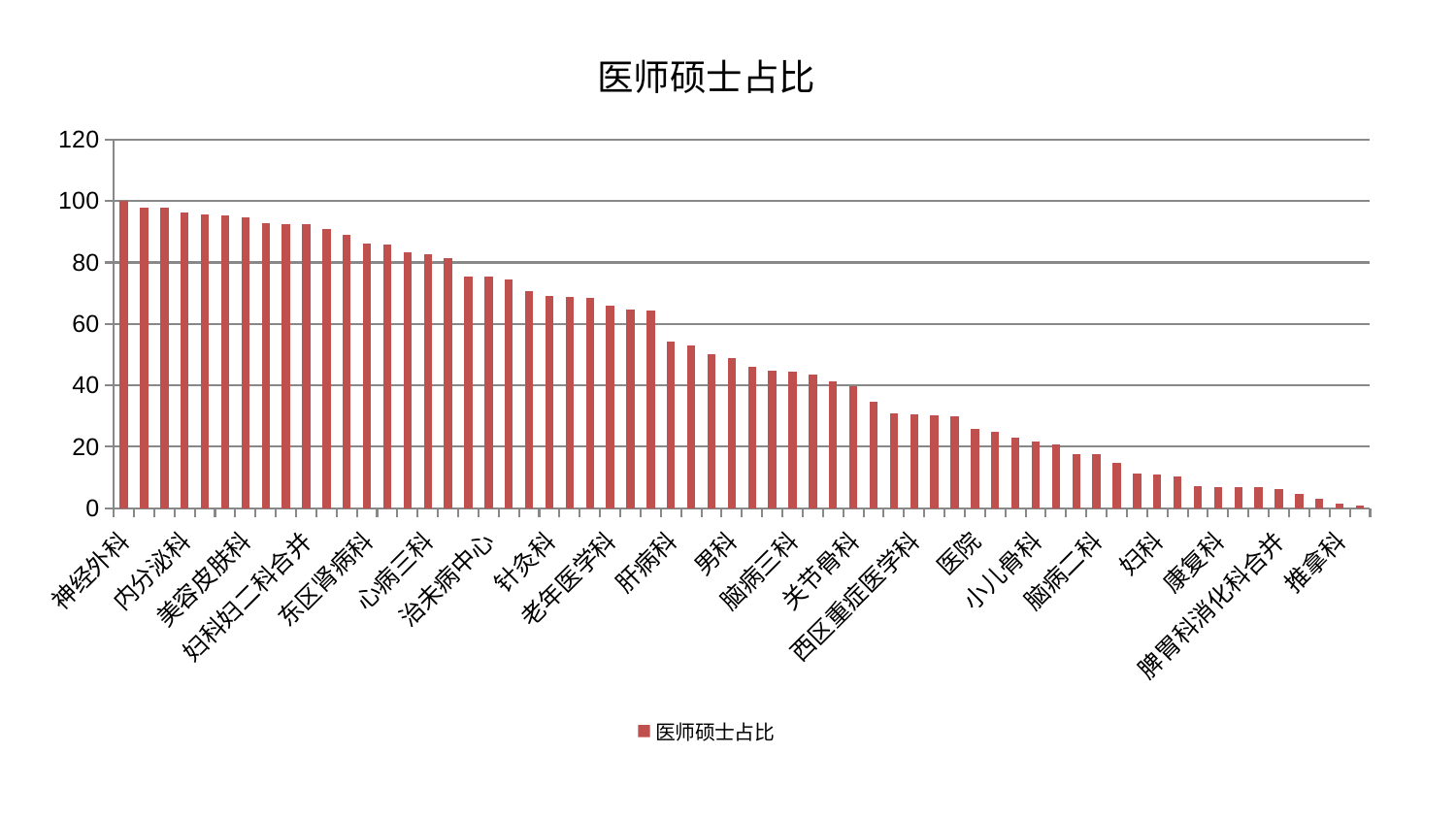

### Chart: 医师硕士占比

| Category | 医师硕士占比 |
|---|---|
| 神经外科 | 100.0 |
| 肝胆外科 | 97.86635357943038 |
| 乳腺甲状腺外科 | 97.8275555664625 |
| 内分泌科 | 96.15031364755966 |
| 耳鼻喉科 | 95.51999449752195 |
| 眼科 | 95.17926054509356 |
| 美容皮肤科 | 94.7350337153483 |
| 脊柱骨科 | 92.81420423040244 |
| 泌尿外科 | 92.60494301431085 |
| 妇科妇二科合并 | 92.3779455446669 |
| 产科 | 90.84804938510531 |
| 综合内科 | 88.96271928085127 |
| 东区肾病科 | 86.08819644964514 |
| 神经内科 | 85.85583800898877 |
| 重症医学科 | 83.46674844740167 |
| 心病三科 | 82.8210376470703 |
| 中医经典科 | 81.37758536072464 |
| 口腔科 | 75.40343639455261 |
| 治未病中心 | 75.33092467732006 |
| 肿瘤内科 | 74.45272743366185 |
| 微创骨科 | 70.76942478115203 |
| 针灸科 | 69.00985289660332 |
| 肛肠科 | 68.64018343016741 |
| 肾病科 | 68.48964097731202 |
| 老年医学科 | 65.94141459093422 |
| 妇二科 | 64.69604146545583 |
| 血液科 | 64.28658226964328 |
| 肝病科 | 54.230557647007636 |
| 小儿推拿科 | 53.082686590470544 |
| 脑病一科 | 50.23941584083139 |
| 男科 | 48.985886019981976 |
| 皮肤科 | 45.94515633003943 |
| 东区重症医学科 | 44.678864704761395 |
| 脑病三科 | 44.48349508116945 |
| 消化内科 | 43.58192307621464 |
| 风湿病科 | 41.263677885069185 |
| 关节骨科 | 39.60363102357681 |
| 骨科 | 34.82139544222131 |
| 周围血管科 | 30.79769861217004 |
| 西区重症医学科 | 30.712527643533804 |
| 胸外科 | 30.381334020235567 |
| 呼吸内科 | 29.940953975922792 |
| 医院 | 25.70640840699755 |
| 心病四科 | 24.91888357708678 |
| 脾胃病科 | 22.966993541516963 |
| 小儿骨科 | 21.625080688841095 |
| 身心医学科 | 20.66169595714069 |
| 心血管内科 | 17.742099596283424 |
| 脑病二科 | 17.52591385411856 |
| 肾脏内科 | 14.779242290845852 |
| 创伤骨科 | 11.310603931449917 |
| 妇科 | 11.078597590307243 |
| 运动损伤骨科 | 10.203255882522647 |
| 普通外科 | 7.240328523320848 |
| 康复科 | 6.879008656351755 |
| 中医外治中心 | 6.856141742971966 |
| 心病二科 | 6.758002704579289 |
| 脾胃科消化科合并 | 6.413422475877893 |
| 心病一科 | 4.594388990235497 |
| 显微骨科 | 3.1678597569810334 |
| 推拿科 | 1.6258994758300283 |
| 儿科 | 0.8490628714723887 |
77